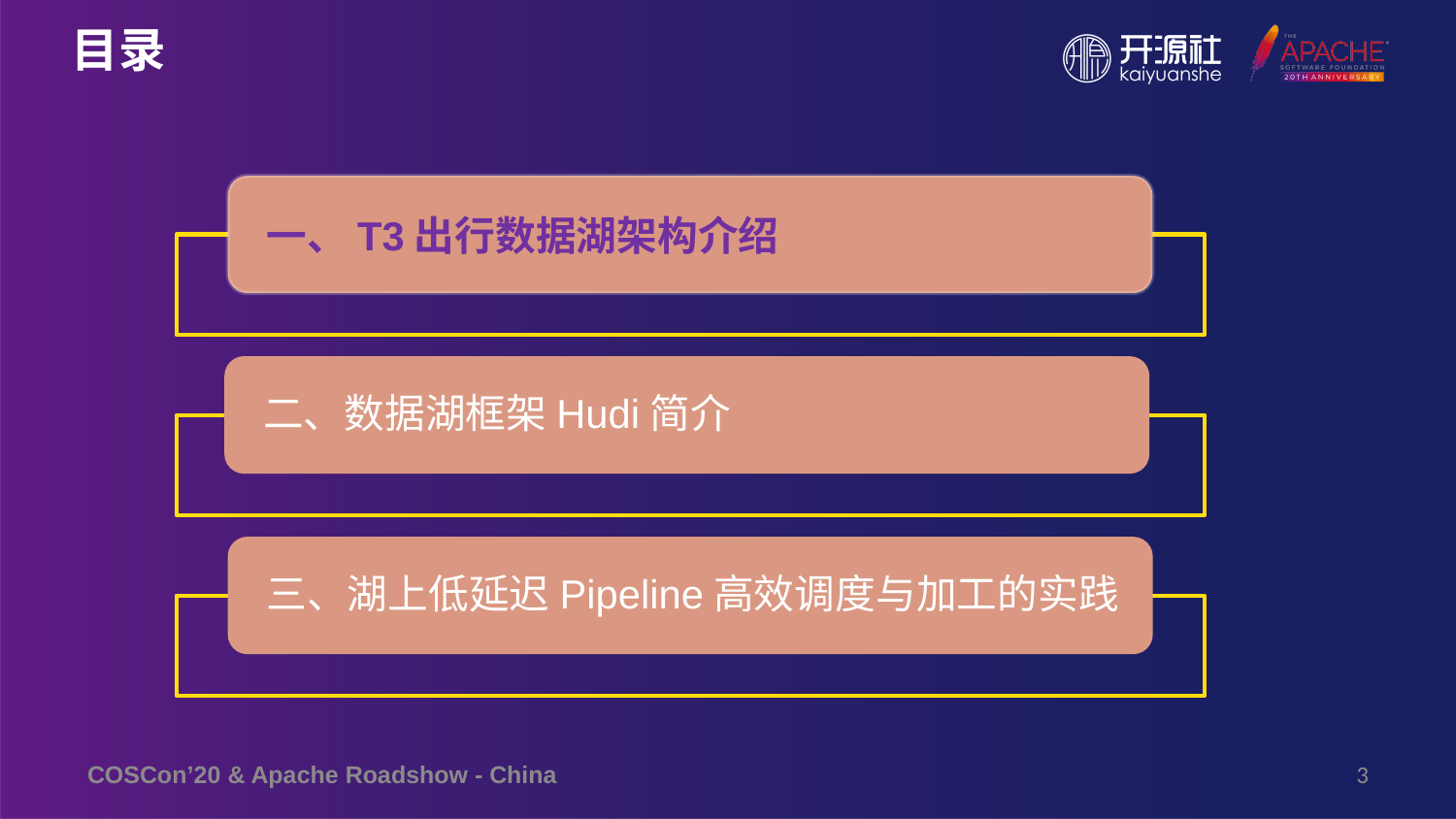

# 目录
一、T3出行数据湖架构介绍
二、数据湖框架Hudi简介
三、湖上低延迟Pipeline高效调度与加工的实践
3